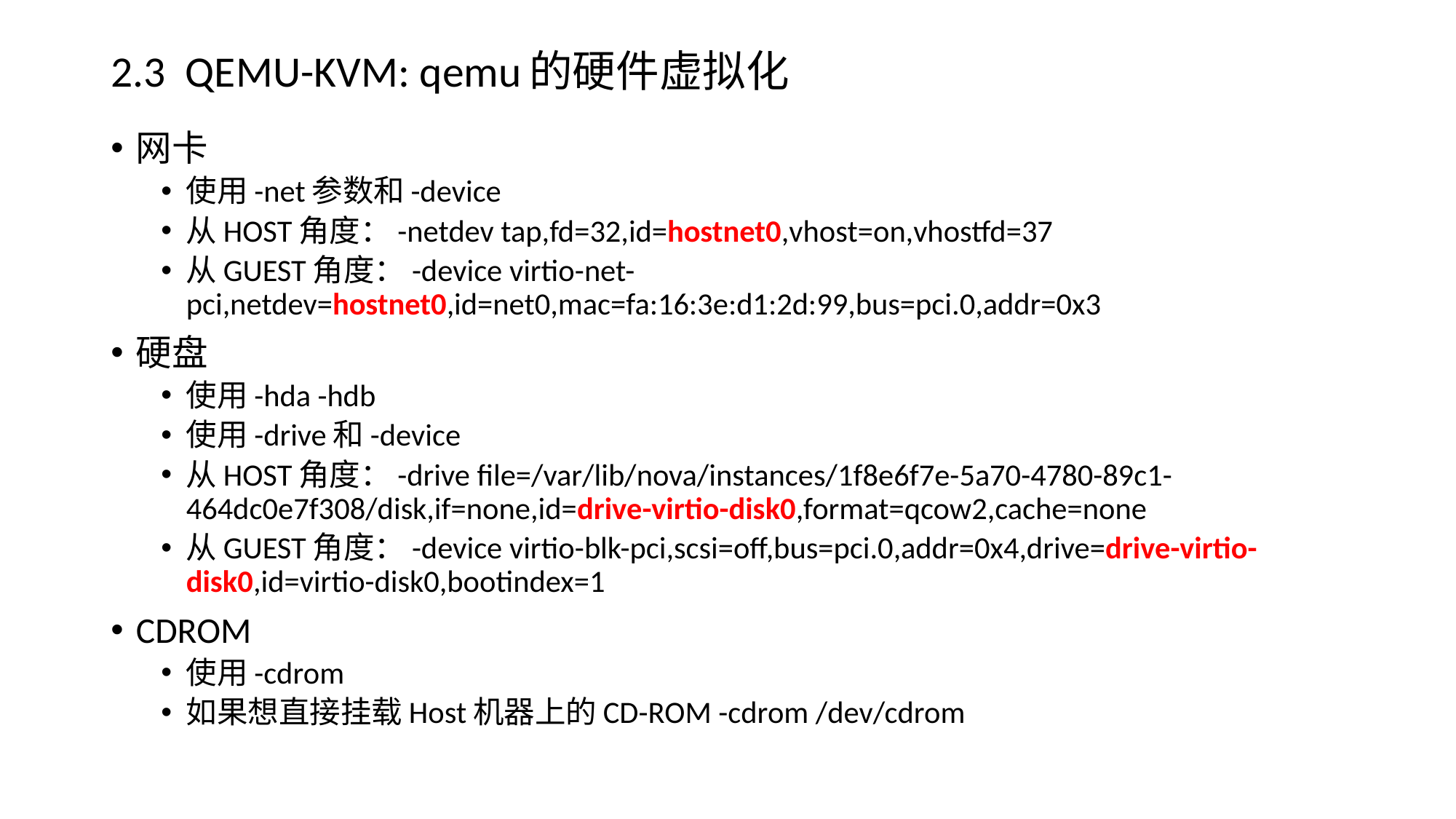

# 2.3  QEMU-KVM: qemu的硬件虚拟化
网卡
使用-net参数和-device
从HOST角度：-netdev tap,fd=32,id=hostnet0,vhost=on,vhostfd=37
从GUEST角度：-device virtio-net-pci,netdev=hostnet0,id=net0,mac=fa:16:3e:d1:2d:99,bus=pci.0,addr=0x3
硬盘
使用-hda -hdb
使用-drive和-device
从HOST角度：-drive file=/var/lib/nova/instances/1f8e6f7e-5a70-4780-89c1-464dc0e7f308/disk,if=none,id=drive-virtio-disk0,format=qcow2,cache=none
从GUEST角度：-device virtio-blk-pci,scsi=off,bus=pci.0,addr=0x4,drive=drive-virtio-disk0,id=virtio-disk0,bootindex=1
CDROM
使用-cdrom
如果想直接挂载Host机器上的CD-ROM -cdrom /dev/cdrom